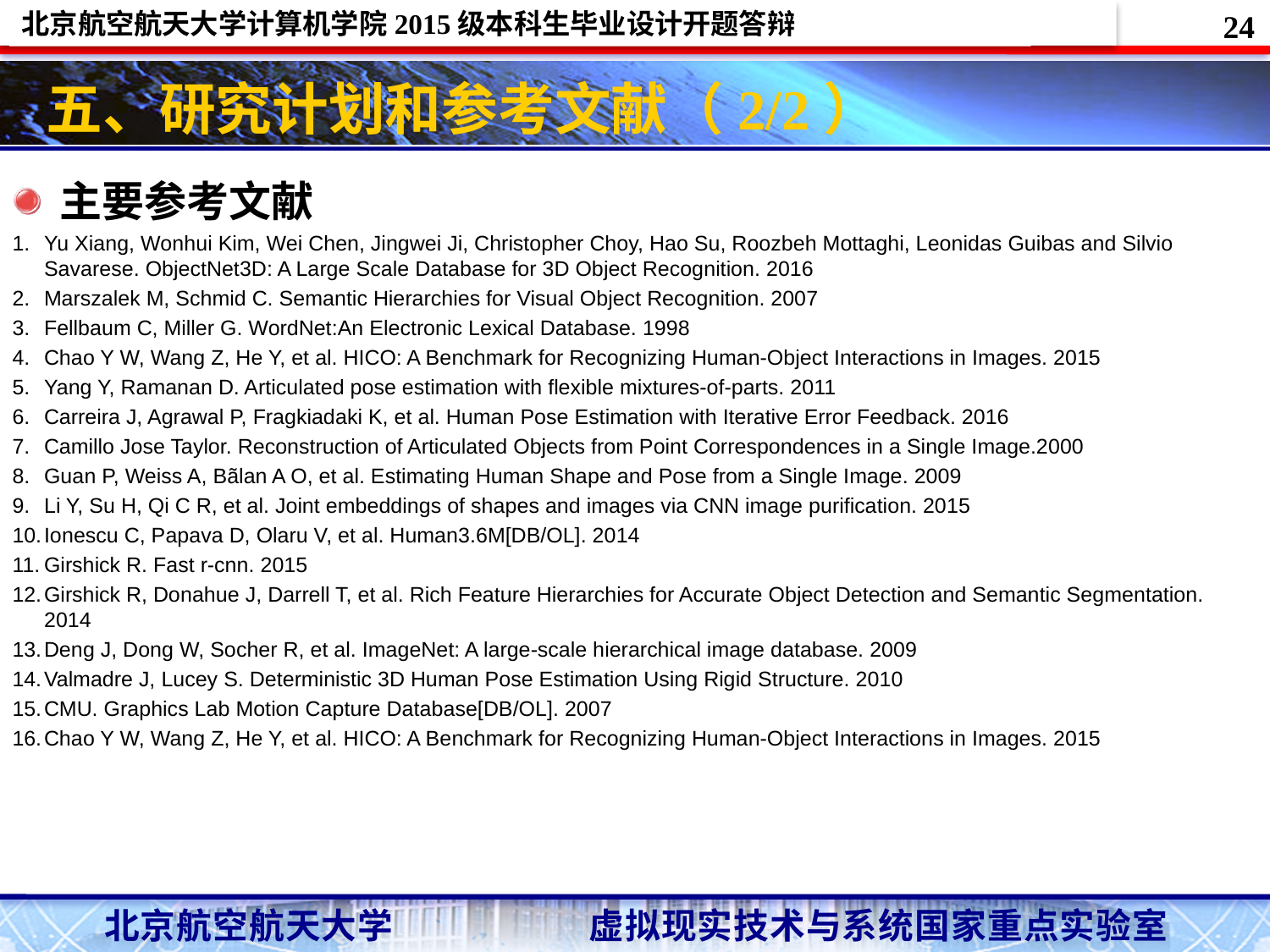

24
# 五、研究计划和参考文献（2/2）
主要参考文献
Yu Xiang, Wonhui Kim, Wei Chen, Jingwei Ji, Christopher Choy, Hao Su, Roozbeh Mottaghi, Leonidas Guibas and Silvio Savarese. ObjectNet3D: A Large Scale Database for 3D Object Recognition. 2016
Marszalek M, Schmid C. Semantic Hierarchies for Visual Object Recognition. 2007
Fellbaum C, Miller G. WordNet:An Electronic Lexical Database. 1998
Chao Y W, Wang Z, He Y, et al. HICO: A Benchmark for Recognizing Human-Object Interactions in Images. 2015
Yang Y, Ramanan D. Articulated pose estimation with flexible mixtures-of-parts. 2011
Carreira J, Agrawal P, Fragkiadaki K, et al. Human Pose Estimation with Iterative Error Feedback. 2016
Camillo Jose Taylor. Reconstruction of Articulated Objects from Point Correspondences in a Single Image.2000
Guan P, Weiss A, Bãlan A O, et al. Estimating Human Shape and Pose from a Single Image. 2009
Li Y, Su H, Qi C R, et al. Joint embeddings of shapes and images via CNN image purification. 2015
Ionescu C, Papava D, Olaru V, et al. Human3.6M[DB/OL]. 2014
Girshick R. Fast r-cnn. 2015
Girshick R, Donahue J, Darrell T, et al. Rich Feature Hierarchies for Accurate Object Detection and Semantic Segmentation. 2014
Deng J, Dong W, Socher R, et al. ImageNet: A large-scale hierarchical image database. 2009
Valmadre J, Lucey S. Deterministic 3D Human Pose Estimation Using Rigid Structure. 2010
CMU. Graphics Lab Motion Capture Database[DB/OL]. 2007
Chao Y W, Wang Z, He Y, et al. HICO: A Benchmark for Recognizing Human-Object Interactions in Images. 2015